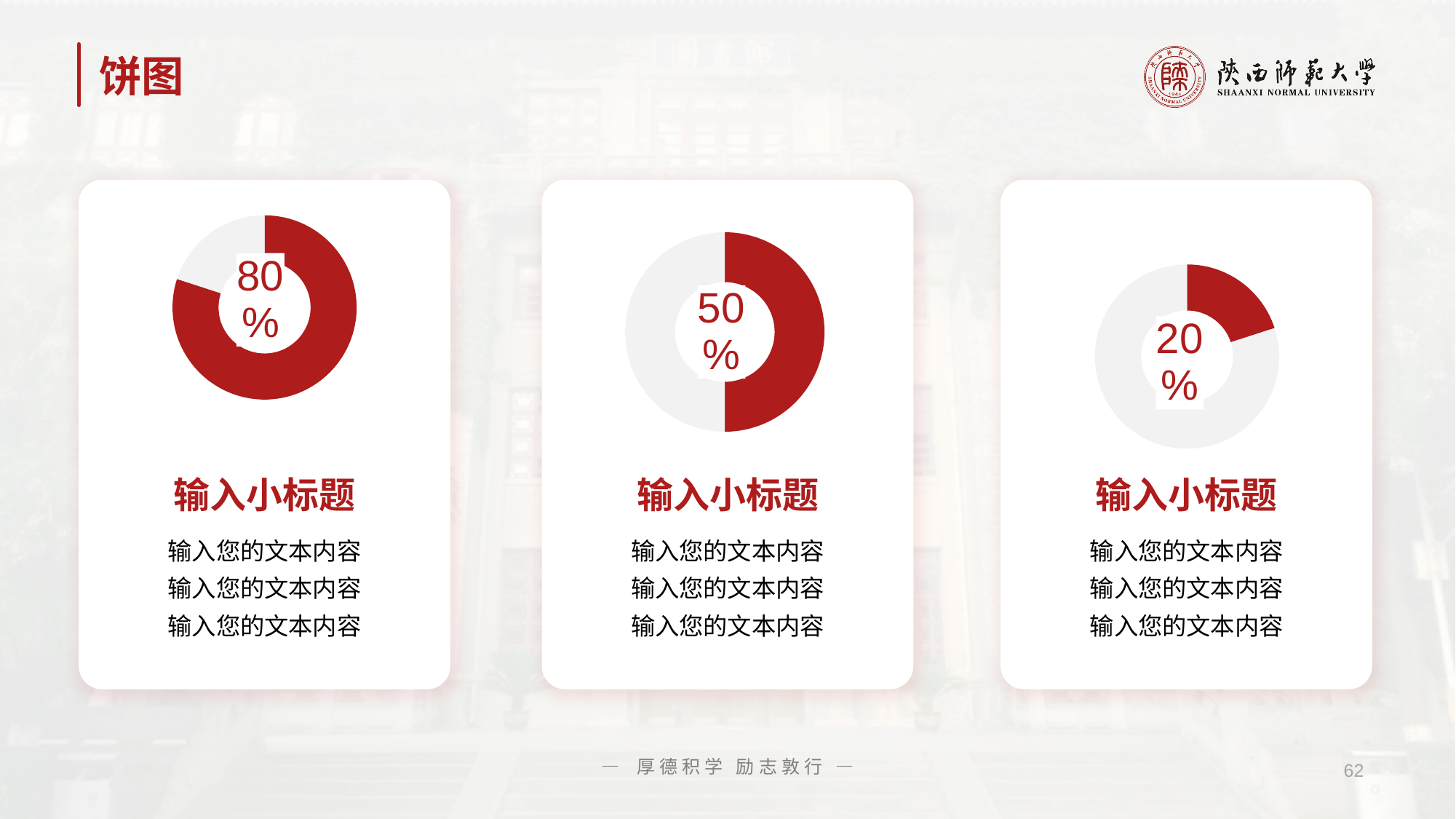

# 饼图

### Chart

| Category | 销售额 |
|---|---|
| 第一季度 | 80.0 |
| 第二季度 | 20.0 |

### Chart

| Category | 销售额 |
|---|---|
| 第一季度 | 50.0 |
| 第二季度 | 50.0 |

### Chart

| Category | 销售额 |
|---|---|
| 第一季度 | 20.0 |
| 第二季度 | 80.0 |
输入小标题
输入小标题
输入小标题
输入您的文本内容
输入您的文本内容
输入您的文本内容
输入您的文本内容
输入您的文本内容
输入您的文本内容
输入您的文本内容
输入您的文本内容
输入您的文本内容
— 厚德积学 励志敦行 —
62